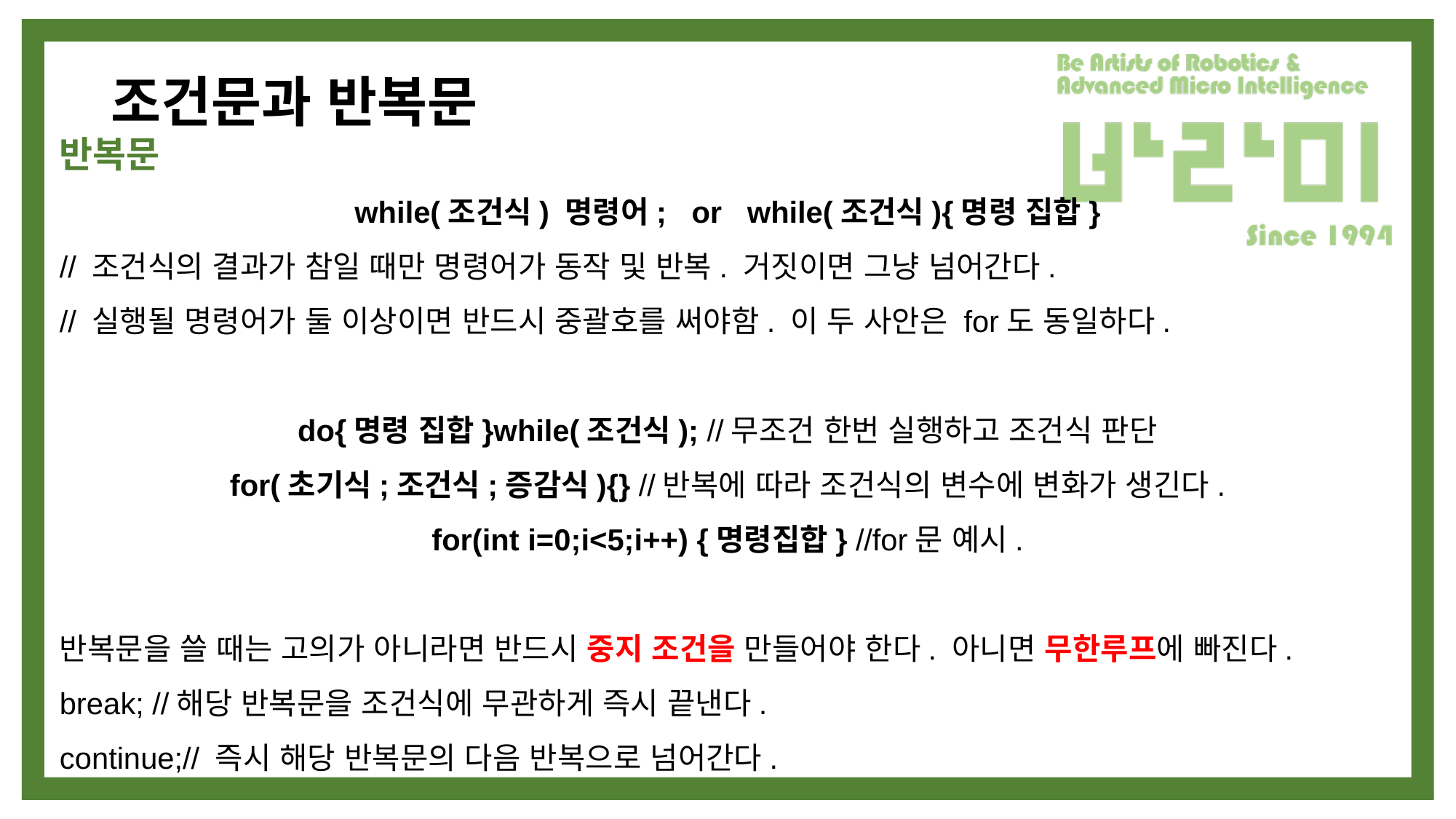

# 조건문과 반복문
반복문
while(조건식) 명령어;   or   while(조건식){명령 집합}
// 조건식의 결과가 참일 때만 명령어가 동작 및 반복. 거짓이면 그냥 넘어간다.
// 실행될 명령어가 둘 이상이면 반드시 중괄호를 써야함. 이 두 사안은 for도 동일하다.

do{명령 집합}while(조건식); //무조건 한번 실행하고 조건식 판단
for(초기식;조건식;증감식){} //반복에 따라 조건식의 변수에 변화가 생긴다.
for(int i=0;i<5;i++) {명령집합} //for문 예시.

반복문을 쓸 때는 고의가 아니라면 반드시 중지 조건을 만들어야 한다. 아니면 무한루프에 빠진다.
break; //해당 반복문을 조건식에 무관하게 즉시 끝낸다.
continue;// 즉시 해당 반복문의 다음 반복으로 넘어간다.